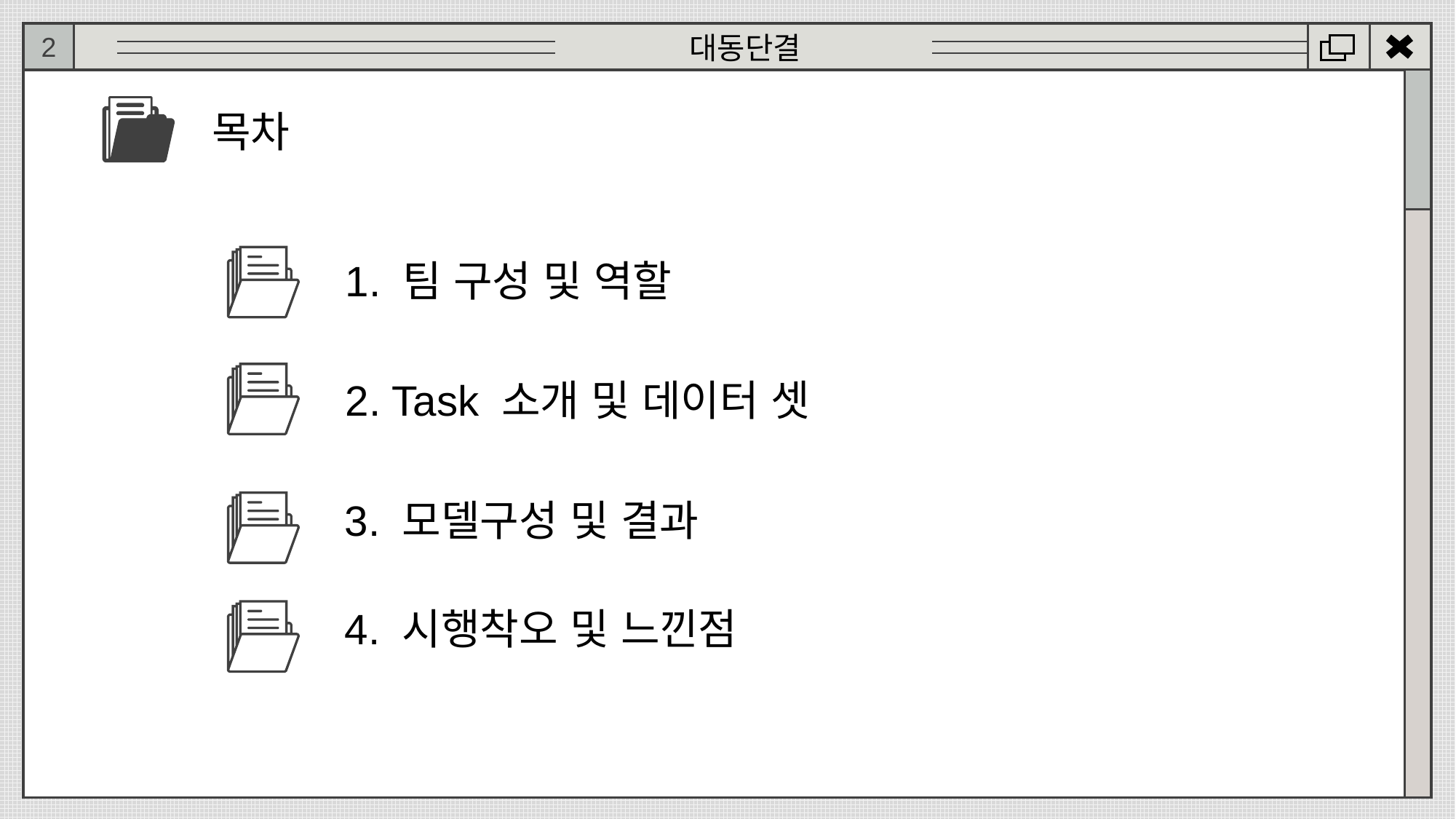

2

대동단결

목차

1. 팀 구성 및 역할

2. Task 소개 및 데이터 셋
3. 모델구성 및 결과

4. 시행착오 및 느낀점